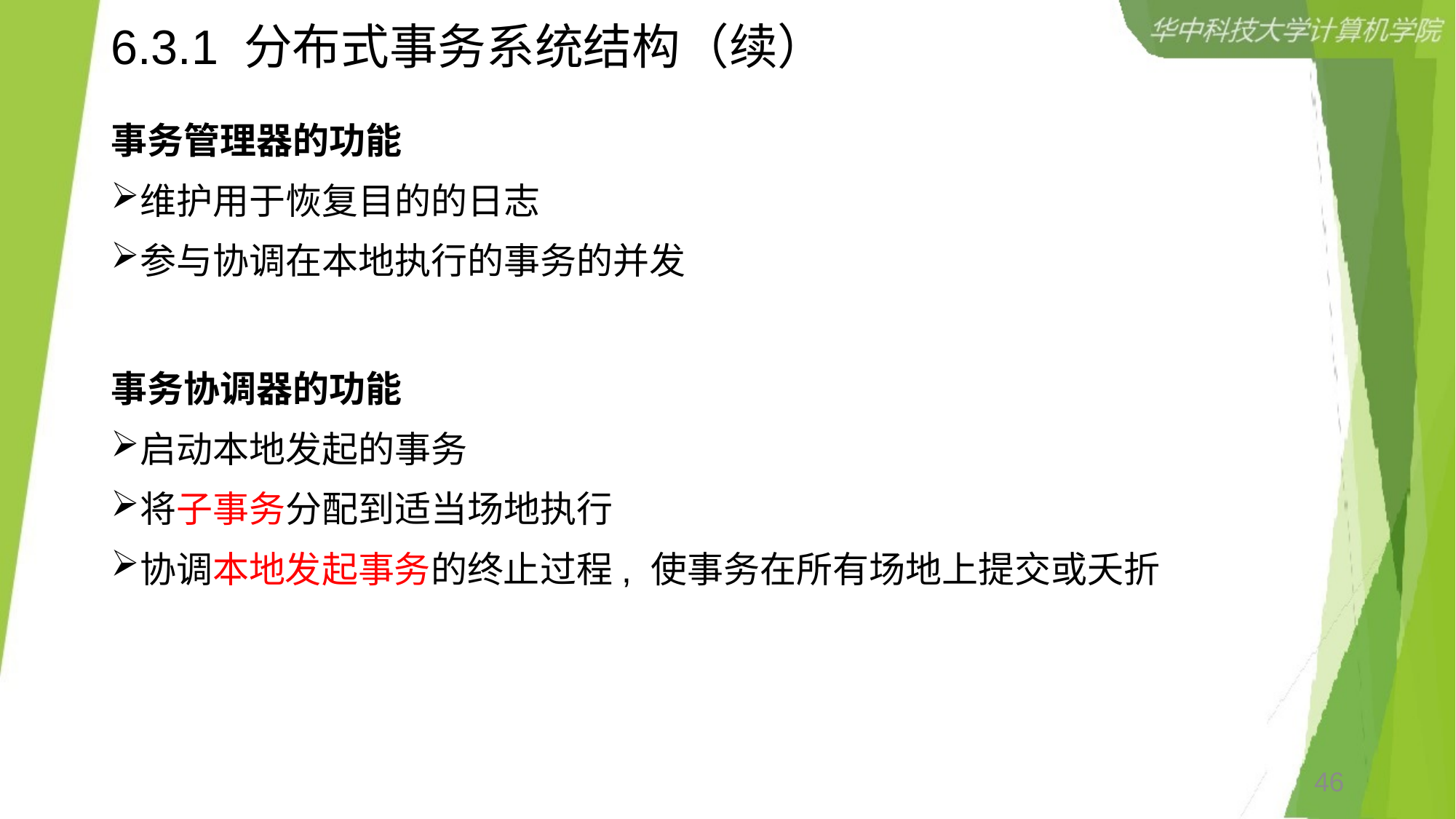

# 6.3.1 分布式事务系统结构（续）
事务管理器的功能
维护用于恢复目的的日志
参与协调在本地执行的事务的并发

事务协调器的功能
启动本地发起的事务
将子事务分配到适当场地执行
协调本地发起事务的终止过程, 使事务在所有场地上提交或夭折
46